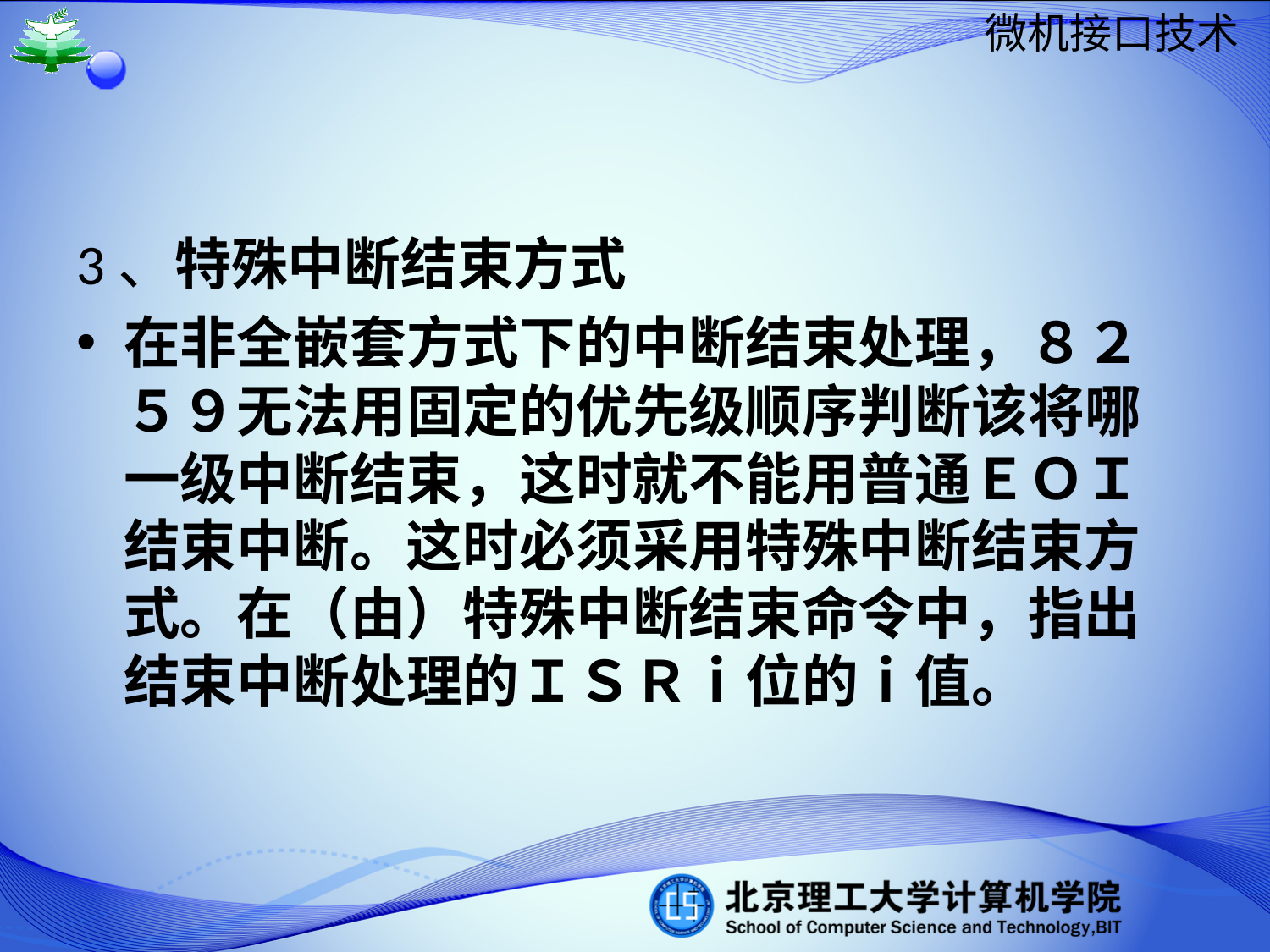

#
3、特殊中断结束方式
在非全嵌套方式下的中断结束处理，８２５９无法用固定的优先级顺序判断该将哪一级中断结束，这时就不能用普通ＥＯＩ结束中断。这时必须采用特殊中断结束方式。在（由）特殊中断结束命令中，指出结束中断处理的ＩＳＲｉ位的ｉ值。